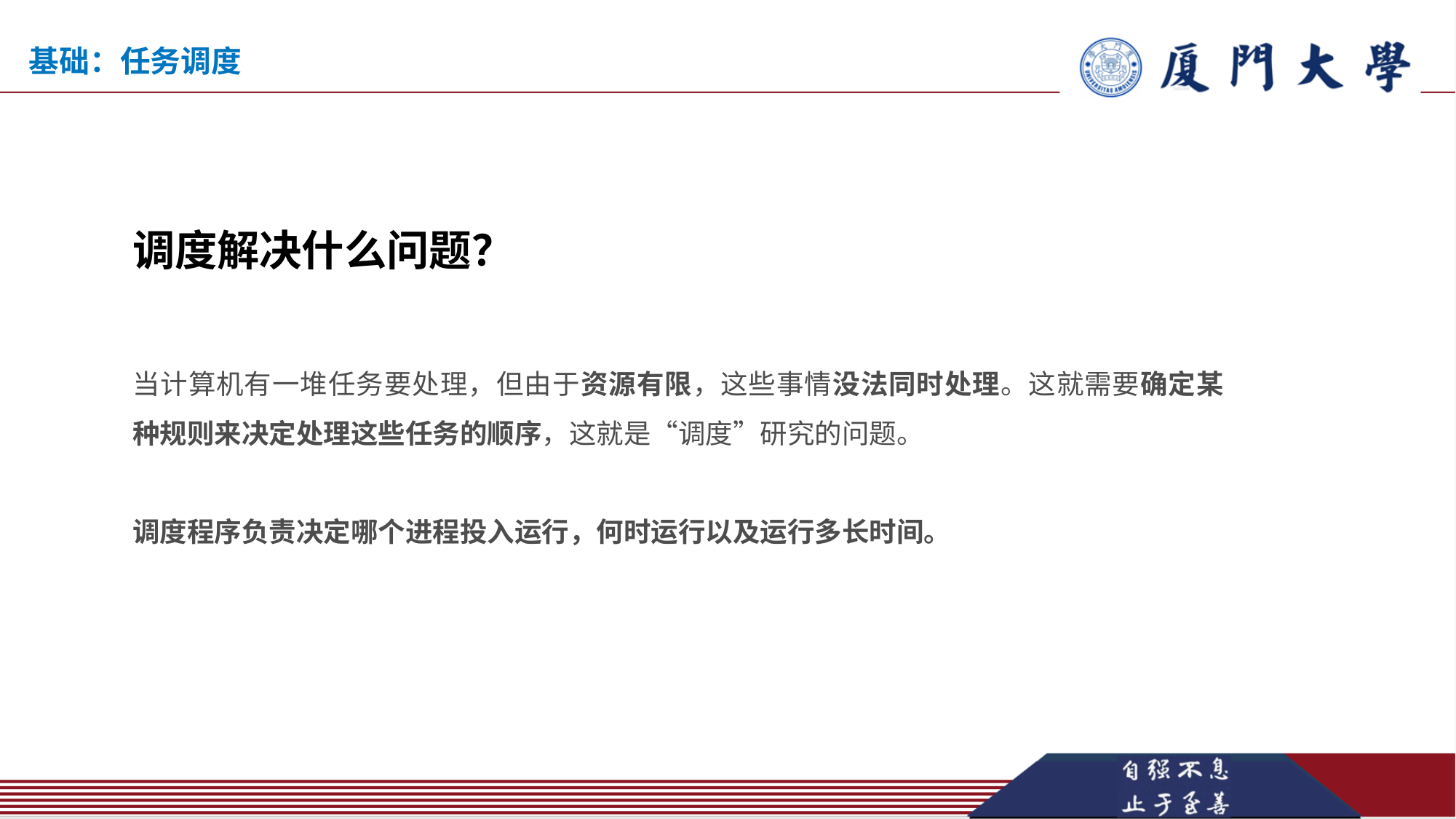

基础：任务调度
调度解决什么问题？

当计算机有一堆任务要处理，但由于资源有限，这些事情没法同时处理。这就需要确定某种规则来决定处理这些任务的顺序，这就是“调度”研究的问题。

调度程序负责决定哪个进程投入运行，何时运行以及运行多长时间。